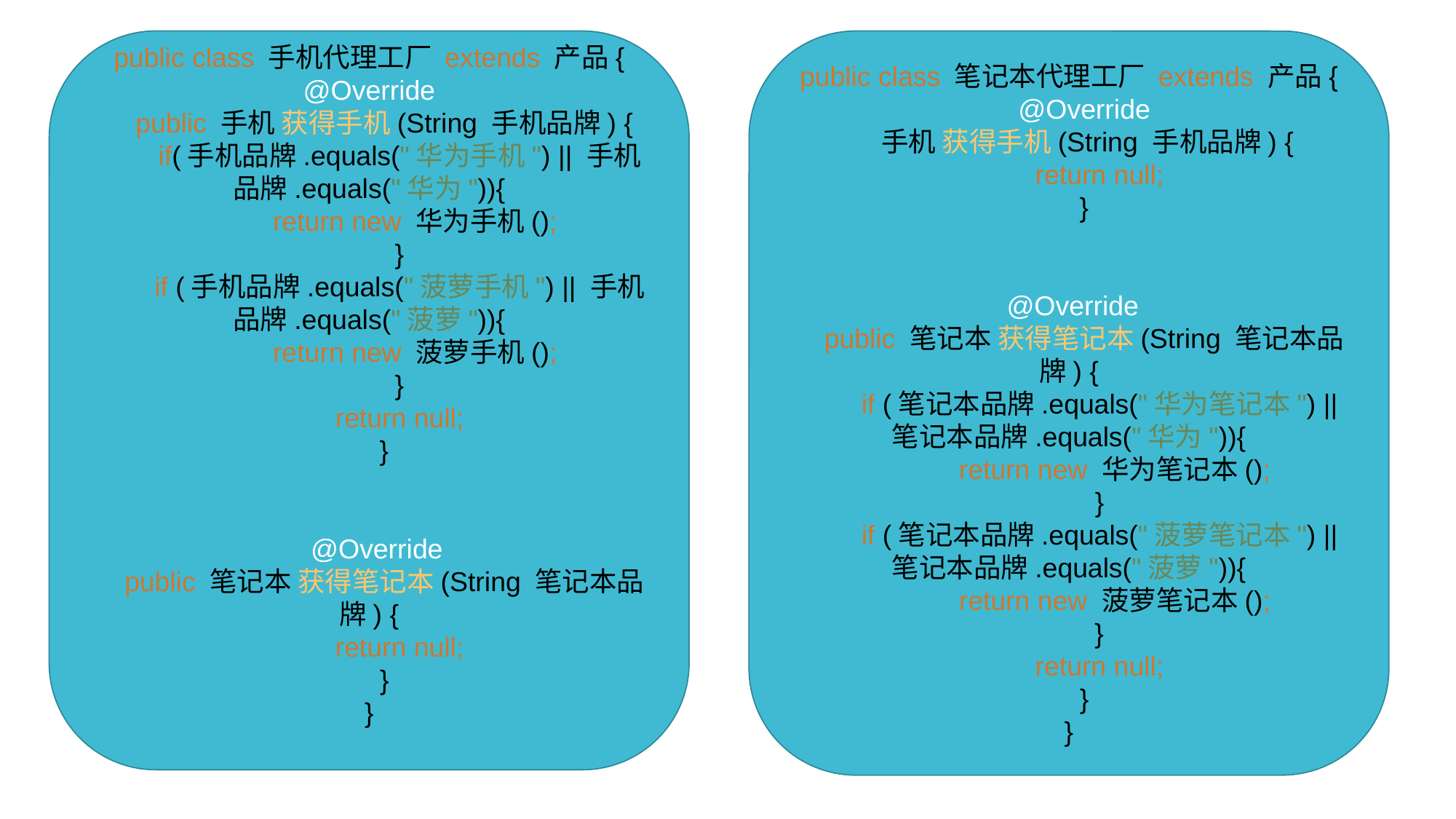

public class 手机代理工厂 extends 产品{
@Override
    public 手机 获得手机(String 手机品牌) {
        if(手机品牌.equals("华为手机") || 手机品牌.equals("华为")){
            return new 华为手机();
        }
        if (手机品牌.equals("菠萝手机") || 手机品牌.equals("菠萝")){
            return new 菠萝手机();
        }
        return null;
    }
  @Override
    public 笔记本 获得笔记本(String 笔记本品牌) {
        return null;
    }
}

public class 笔记本代理工厂 extends 产品{
    @Override
    手机 获得手机(String 手机品牌) {
        return null;
    }
 @Override
    public 笔记本 获得笔记本(String 笔记本品牌) {
        if (笔记本品牌.equals("华为笔记本") || 笔记本品牌.equals("华为")){
            return new 华为笔记本();
        }
        if (笔记本品牌.equals("菠萝笔记本") || 笔记本品牌.equals("菠萝")){
            return new 菠萝笔记本();
        }
        return null;
    }
}